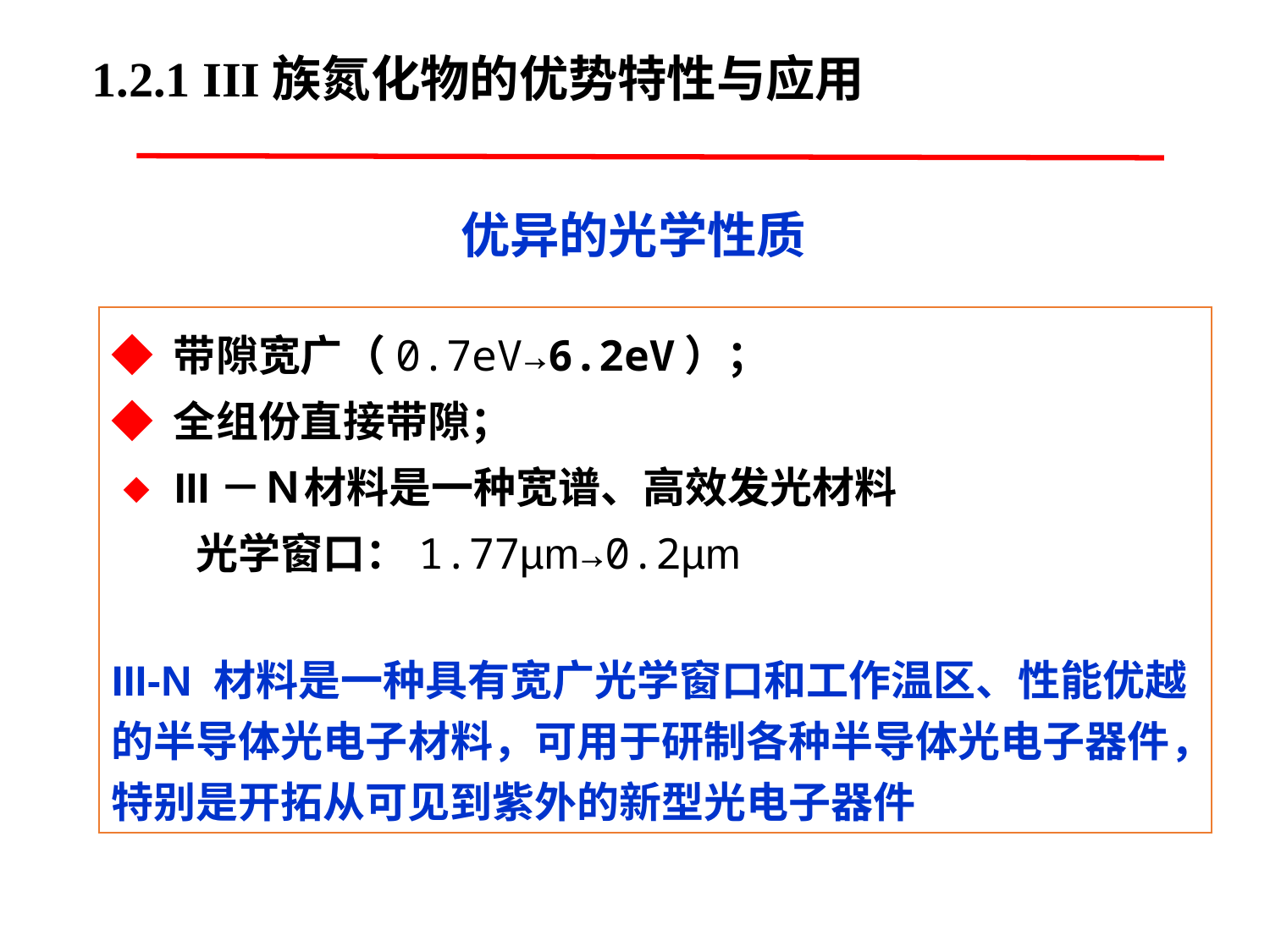

1.2.1 III族氮化物的优势特性与应用

优异的光学性质
◆ 带隙宽广（0.7eV→6.2eV）；
◆ 全组份直接带隙；
◆ III－Ｎ材料是一种宽谱、高效发光材料
　　光学窗口：1.77µm→0.2µm

III-N 材料是一种具有宽广光学窗口和工作温区、性能优越的半导体光电子材料，可用于研制各种半导体光电子器件，特别是开拓从可见到紫外的新型光电子器件
50